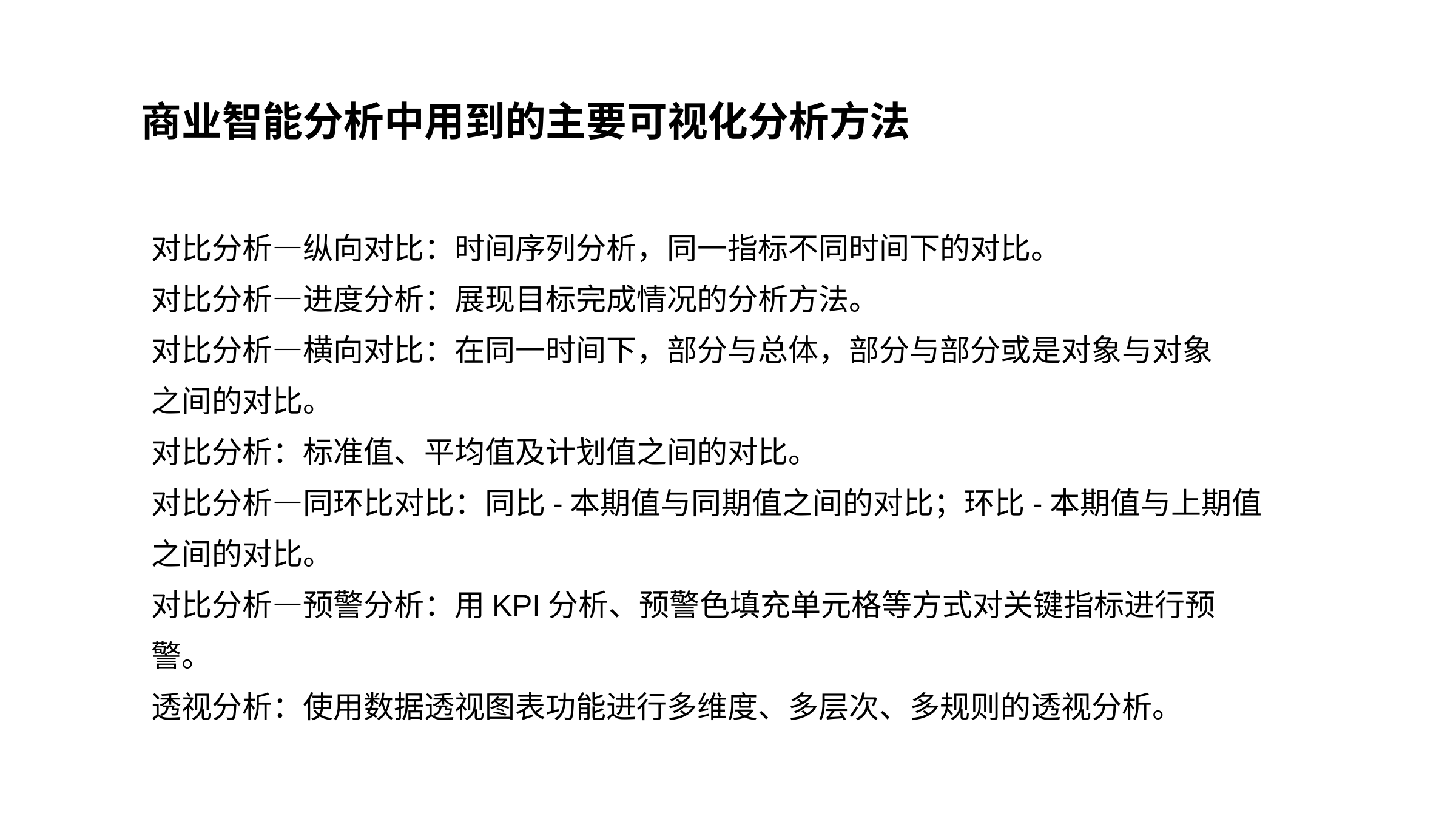

#

商业智能分析中用到的主要可视化分析方法
对比分析—纵向对比：时间序列分析，同一指标不同时间下的对比。
对比分析—进度分析：展现目标完成情况的分析方法。
对比分析—横向对比：在同一时间下，部分与总体，部分与部分或是对象与对象     之间的对比。
对比分析：标准值、平均值及计划值之间的对比。
对比分析—同环比对比：同比-本期值与同期值之间的对比；环比-本期值与上期值之间的对比。
对比分析—预警分析：用KPI分析、预警色填充单元格等方式对关键指标进行预警。
透视分析：使用数据透视图表功能进行多维度、多层次、多规则的透视分析。